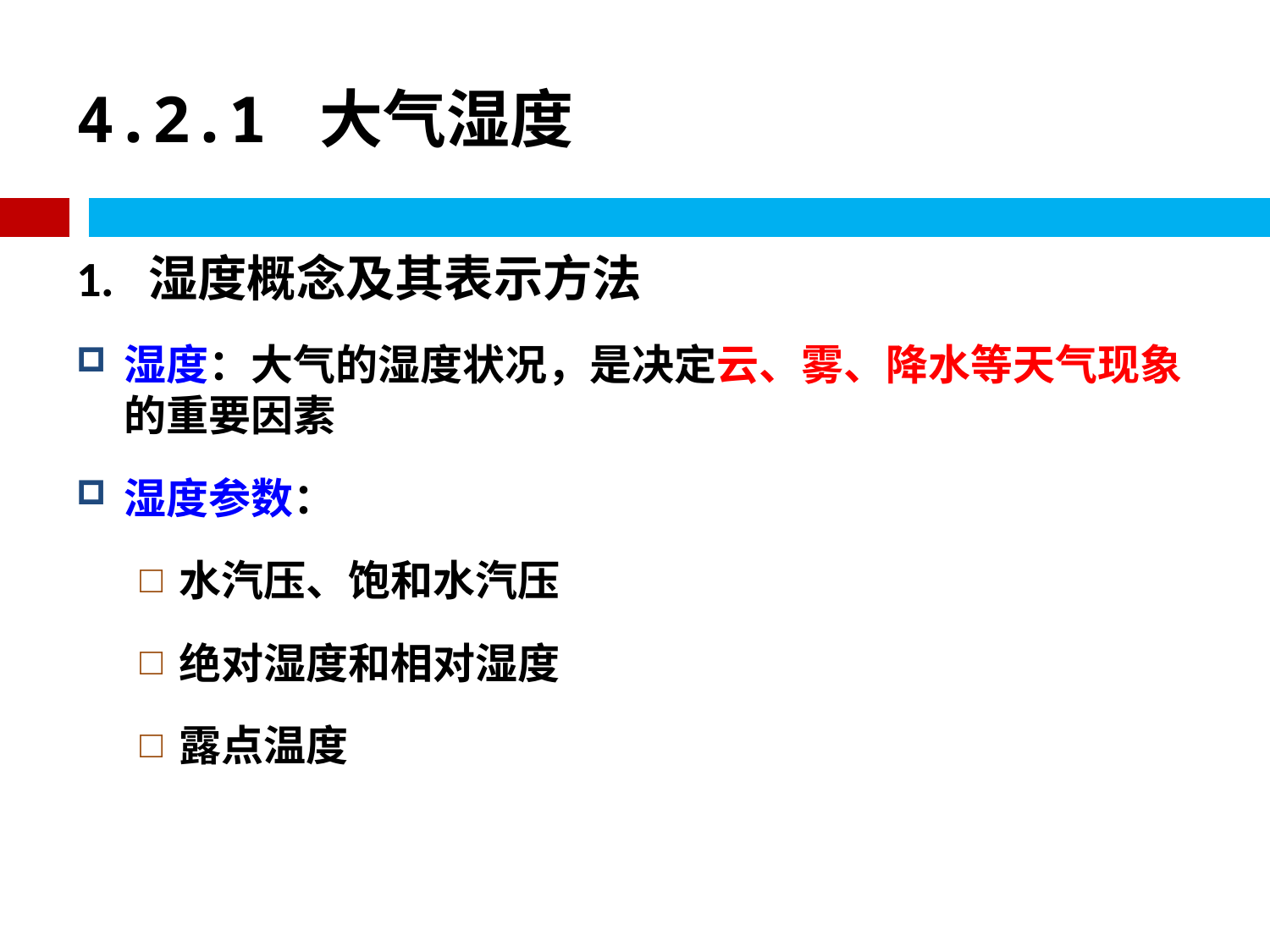

# 4.2.1 大气湿度
1.  湿度概念及其表示方法
湿度：大气的湿度状况，是决定云、雾、降水等天气现象的重要因素
湿度参数：
水汽压、饱和水汽压
绝对湿度和相对湿度
露点温度